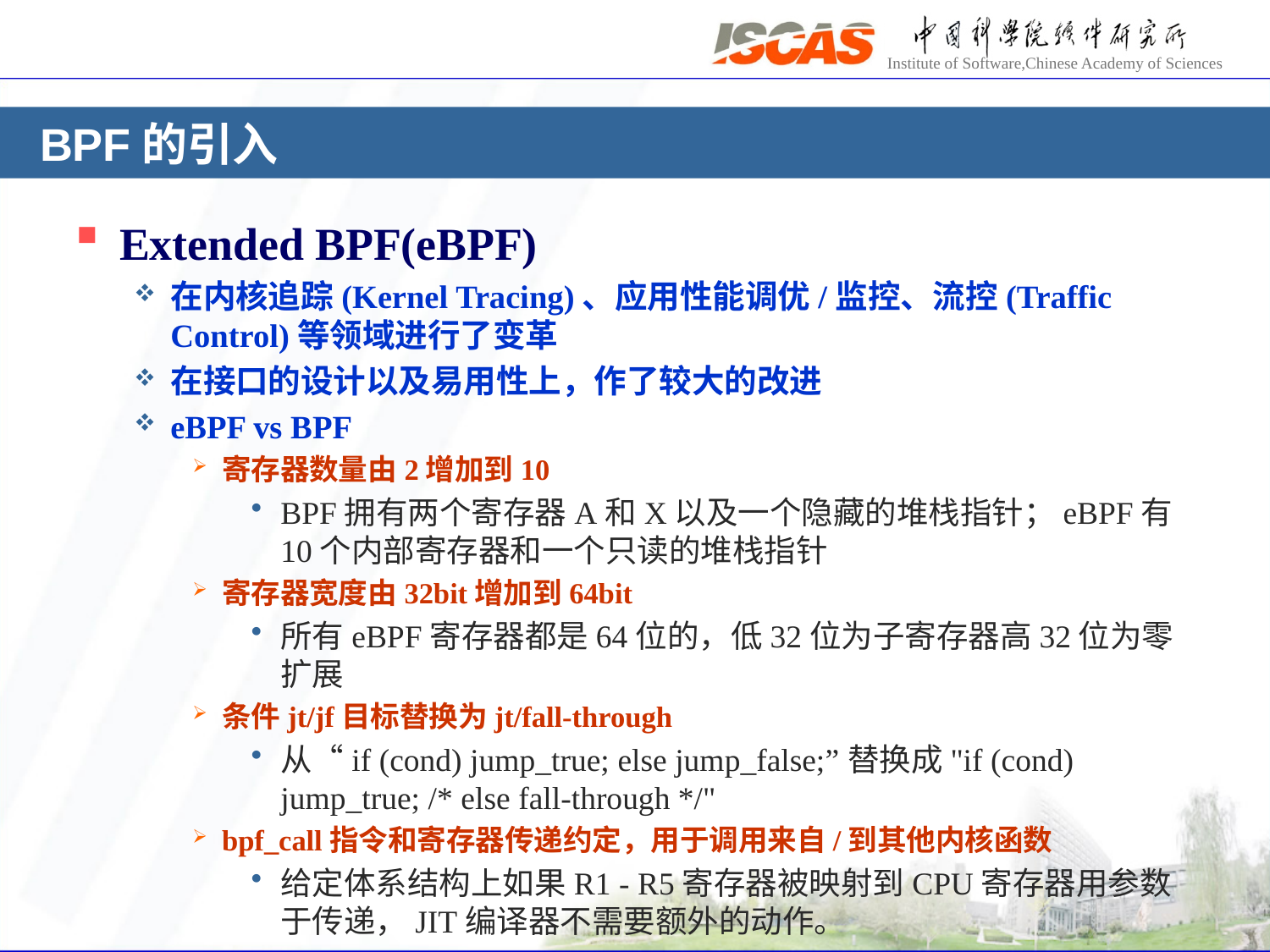

# BPF的引入
Extended BPF(eBPF)
在内核追踪(Kernel Tracing)、应用性能调优/监控、流控(Traffic Control)等领域进行了变革
在接口的设计以及易用性上，作了较大的改进
eBPF vs BPF
寄存器数量由2增加到10
BPF拥有两个寄存器A和X以及一个隐藏的堆栈指针；eBPF有10个内部寄存器和一个只读的堆栈指针
寄存器宽度由32bit增加到64bit
所有eBPF寄存器都是64位的，低32位为子寄存器高32位为零扩展
条件jt/jf目标替换为jt/fall-through
从“if (cond) jump_true; else jump_false;”替换成"if (cond) jump_true; /* else fall-through */"
bpf_call指令和寄存器传递约定，用于调用来自/到其他内核函数
给定体系结构上如果R1 - R5寄存器被映射到CPU寄存器用参数于传递，JIT编译器不需要额外的动作。